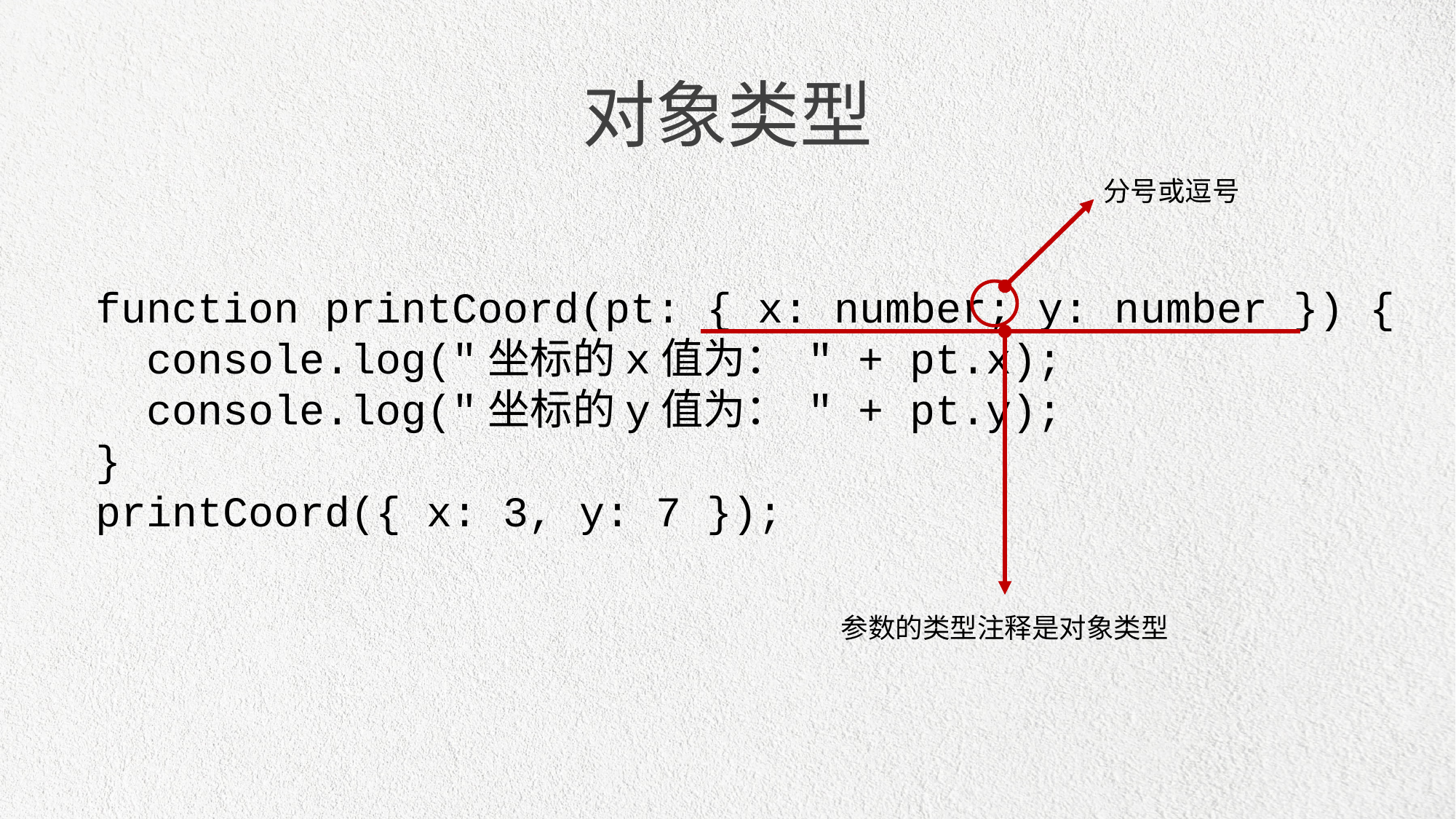

对象类型
分号或逗号

function printCoord(pt: { x: number; y: number }) {
  console.log("坐标的x值为： " + pt.x);
  console.log("坐标的y值为： " + pt.y);
}
printCoord({ x: 3, y: 7 });
参数的类型注释是对象类型